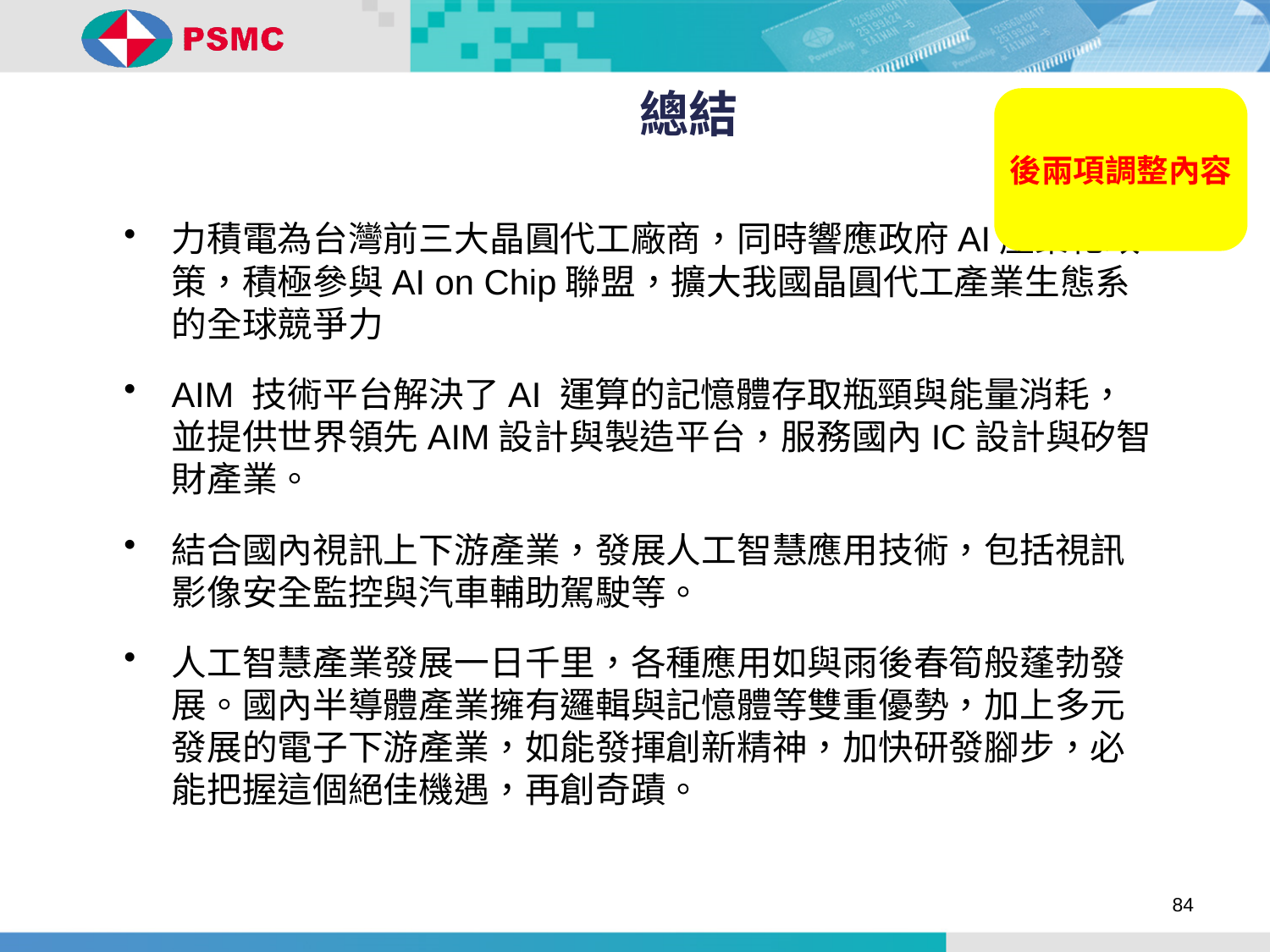

# 總結
後兩項調整內容
力積電為台灣前三大晶圓代工廠商，同時響應政府AI產業化政策，積極參與AI on Chip聯盟，擴大我國晶圓代工產業生態系的全球競爭力
AIM 技術平台解決了AI 運算的記憶體存取瓶頸與能量消耗，並提供世界領先AIM設計與製造平台，服務國內IC設計與矽智財產業。
結合國內視訊上下游產業，發展人工智慧應用技術，包括視訊影像安全監控與汽車輔助駕駛等。
人工智慧產業發展一日千里，各種應用如與雨後春筍般蓬勃發展。國內半導體產業擁有邏輯與記憶體等雙重優勢，加上多元發展的電子下游產業，如能發揮創新精神，加快研發腳步，必能把握這個絕佳機遇，再創奇蹟。

84